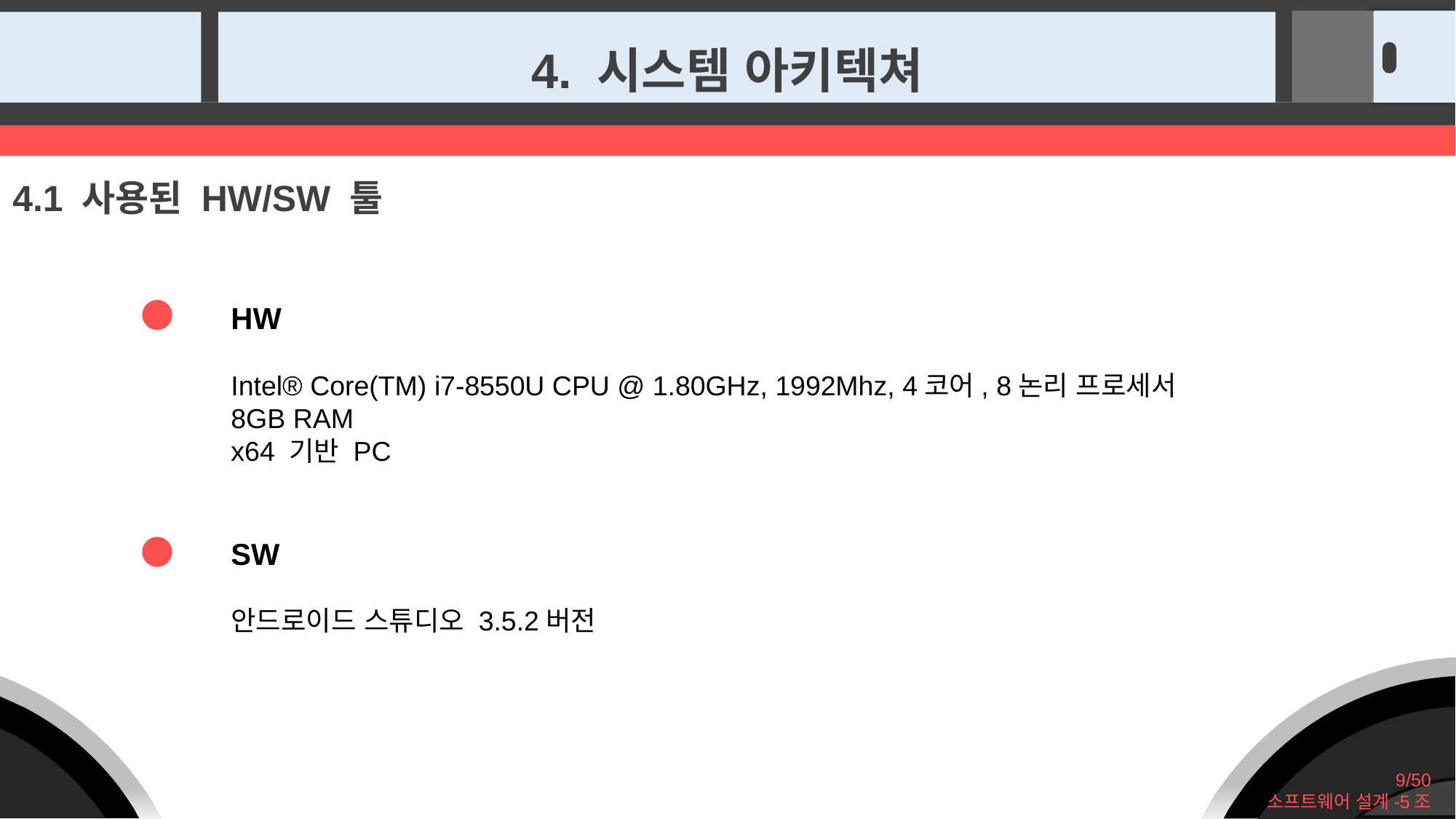

4. 시스템 아키텍쳐
4.1 사용된 HW/SW 툴
HW

Intel® Core(TM) i7-8550U CPU @ 1.80GHz, 1992Mhz, 4코어, 8논리 프로세서
8GB RAM
x64 기반 PC

SW

안드로이드 스튜디오 3.5.2버전

9/50
소프트웨어 설계-5조